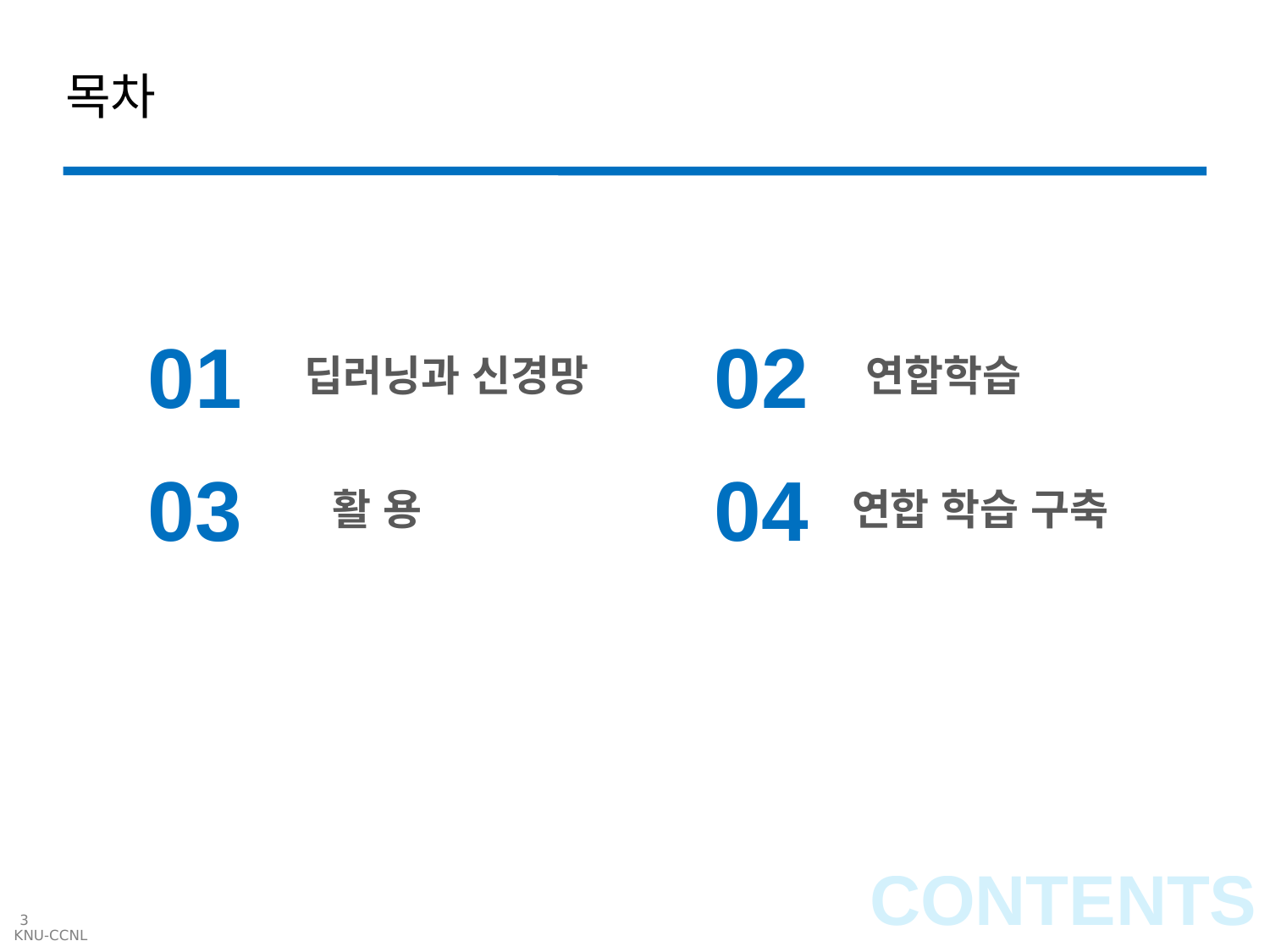

# 목차
01
02
딥러닝과 신경망
연합학습
03
04
활 용
연합 학습 구축
CONTENTS